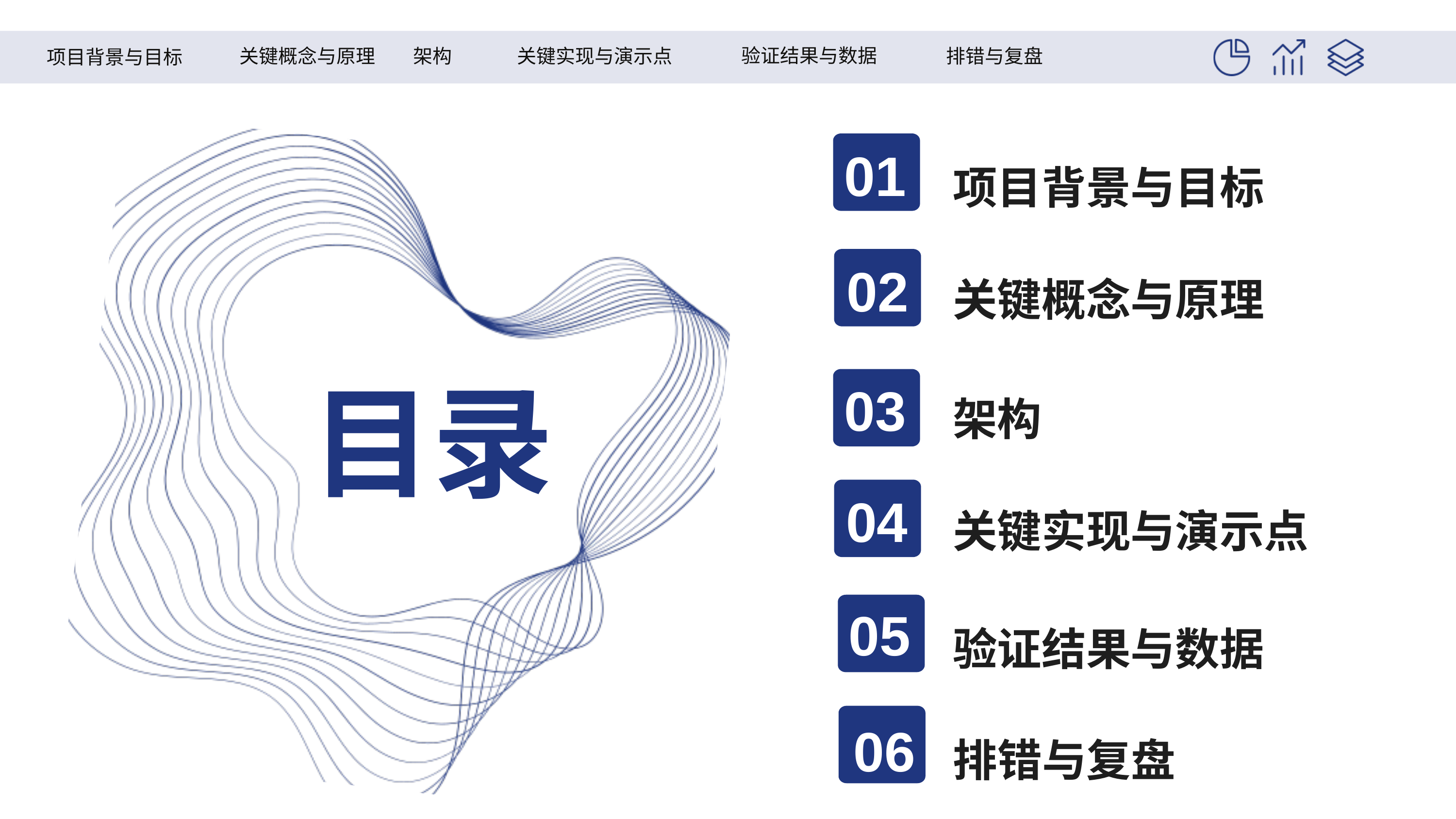

验证结果与数据
架构
关键实现与演示点
排错与复盘
关键概念与原理
项目背景与目标

01

项目背景与目标

02
关键概念与原理
目录

03
架构

04
关键实现与演示点

01
05
验证结果与数据

06
排错与复盘